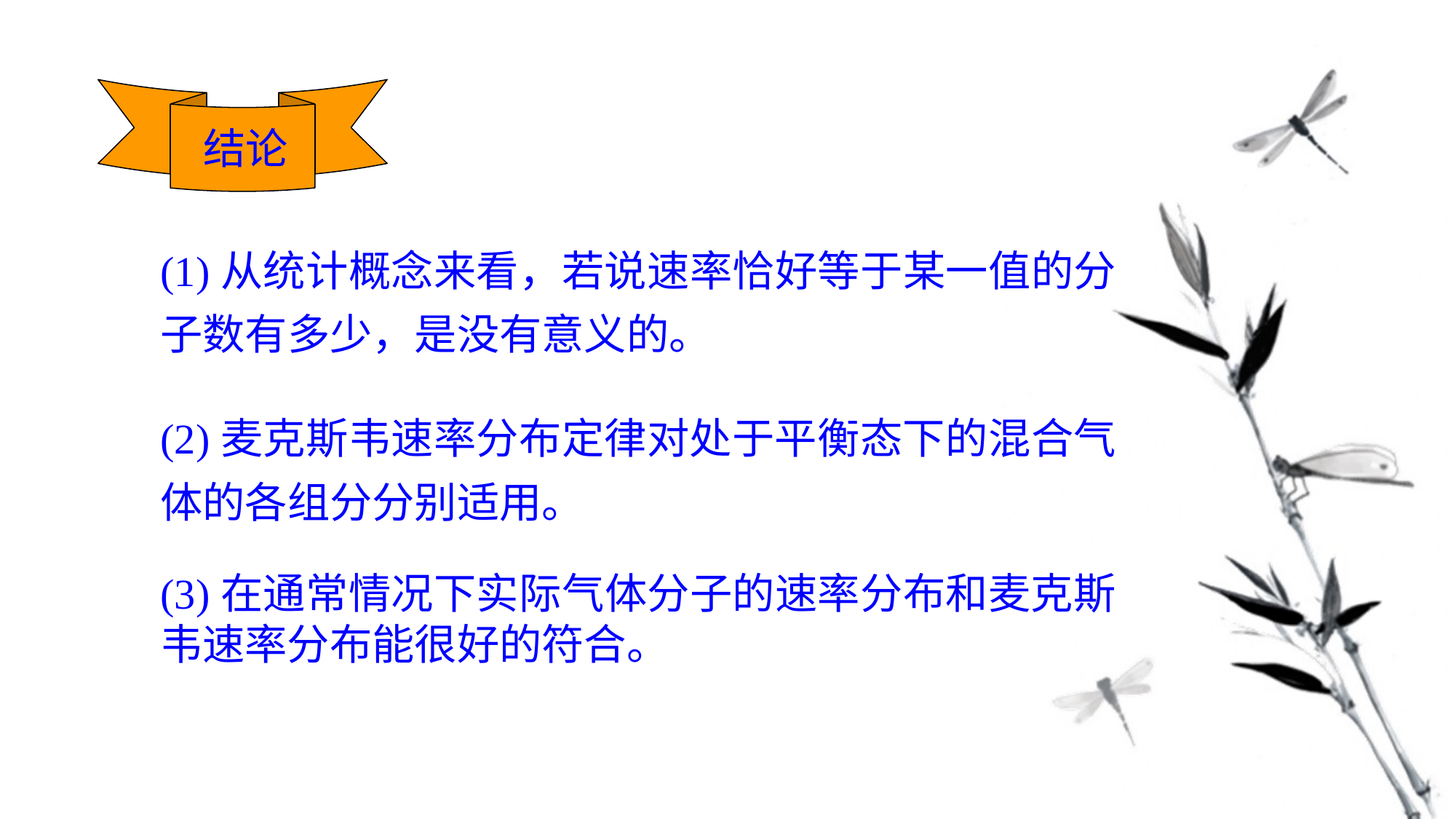

结论
(1)从统计概念来看，若说速率恰好等于某一值的分子数有多少，是没有意义的。
(2)麦克斯韦速率分布定律对处于平衡态下的混合气体的各组分分别适用。
(3)在通常情况下实际气体分子的速率分布和麦克斯韦速率分布能很好的符合。